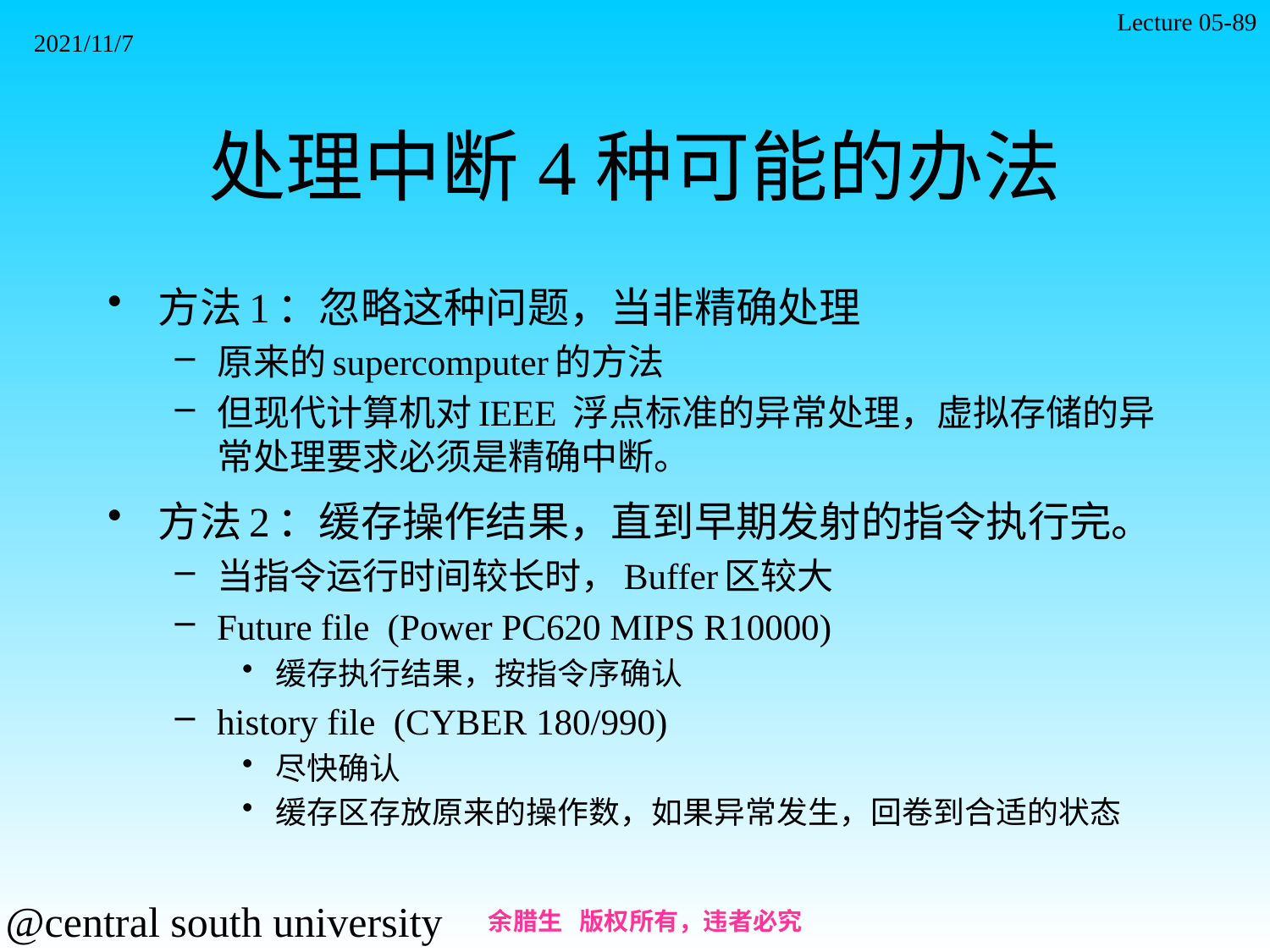

Lecture 05-89
2021/11/7
# 处理中断4种可能的办法
方法1：忽略这种问题，当非精确处理
原来的supercomputer的方法
但现代计算机对IEEE 浮点标准的异常处理，虚拟存储的异常处理要求必须是精确中断。
方法2：缓存操作结果，直到早期发射的指令执行完。
当指令运行时间较长时，Buffer区较大
Future file  (Power PC620 MIPS R10000)
缓存执行结果，按指令序确认
history file  (CYBER 180/990)
尽快确认
缓存区存放原来的操作数，如果异常发生，回卷到合适的状态
余腊生   版权所有，违者必究